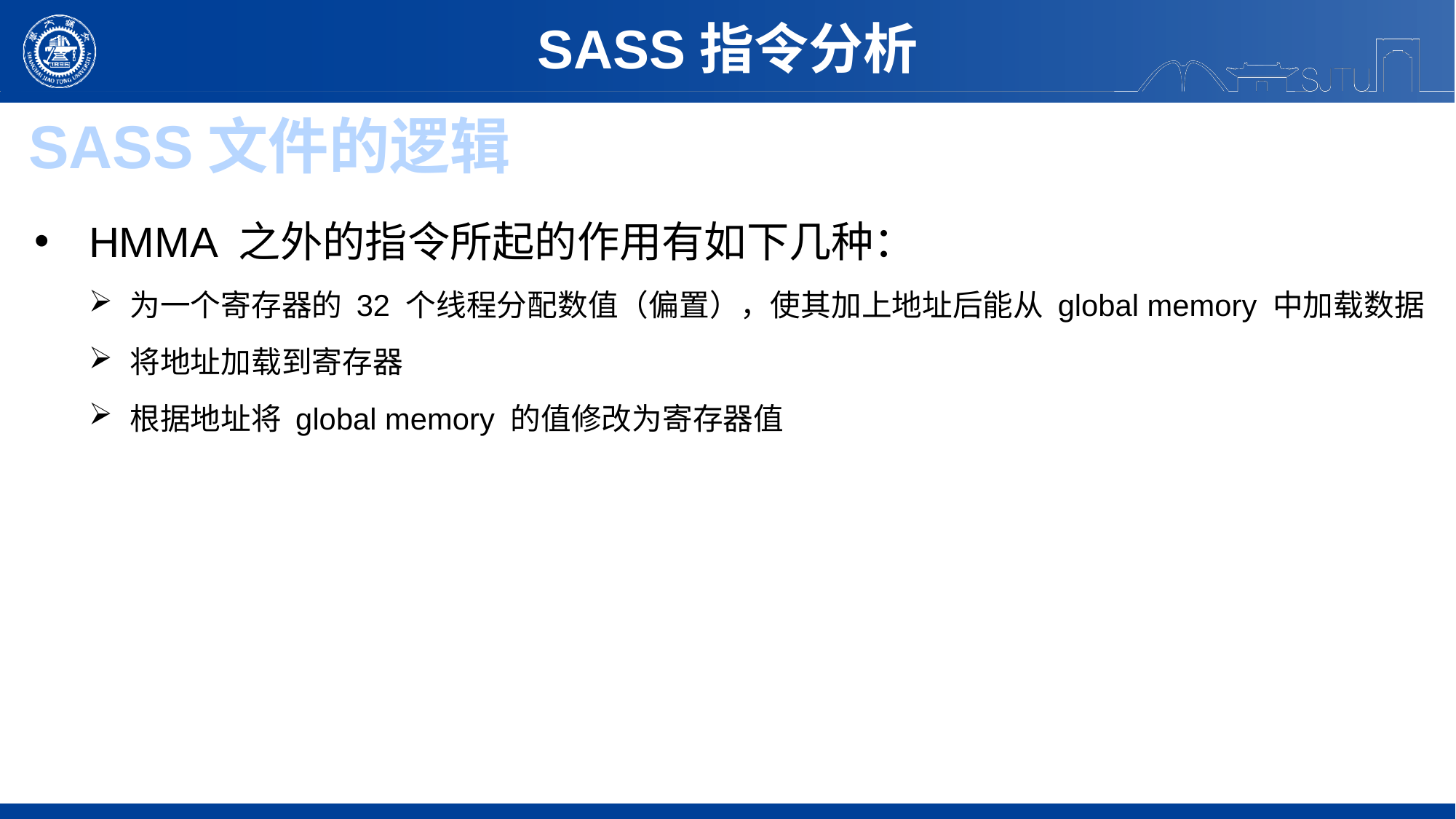

SASS指令分析
SASS文件的逻辑
HMMA 之外的指令所起的作用有如下几种：
为一个寄存器的 32 个线程分配数值（偏置），使其加上地址后能从 global memory 中加载数据
将地址加载到寄存器
根据地址将 global memory 的值修改为寄存器值